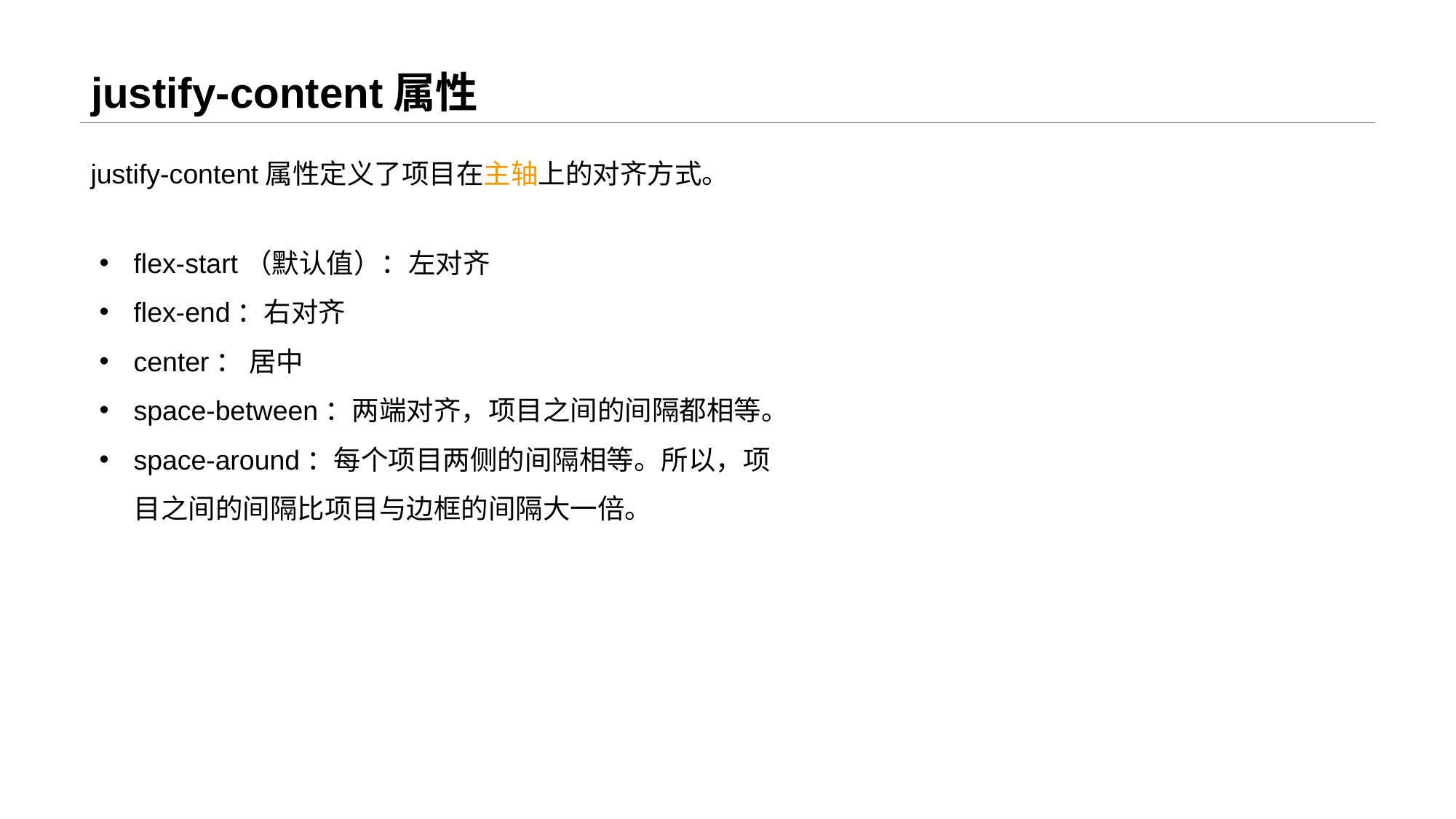

# justify-content属性
justify-content属性定义了项目在主轴上的对齐方式。
flex-start（默认值）：左对齐
flex-end：右对齐
center： 居中
space-between：两端对齐，项目之间的间隔都相等。
space-around：每个项目两侧的间隔相等。所以，项目之间的间隔比项目与边框的间隔大一倍。
13